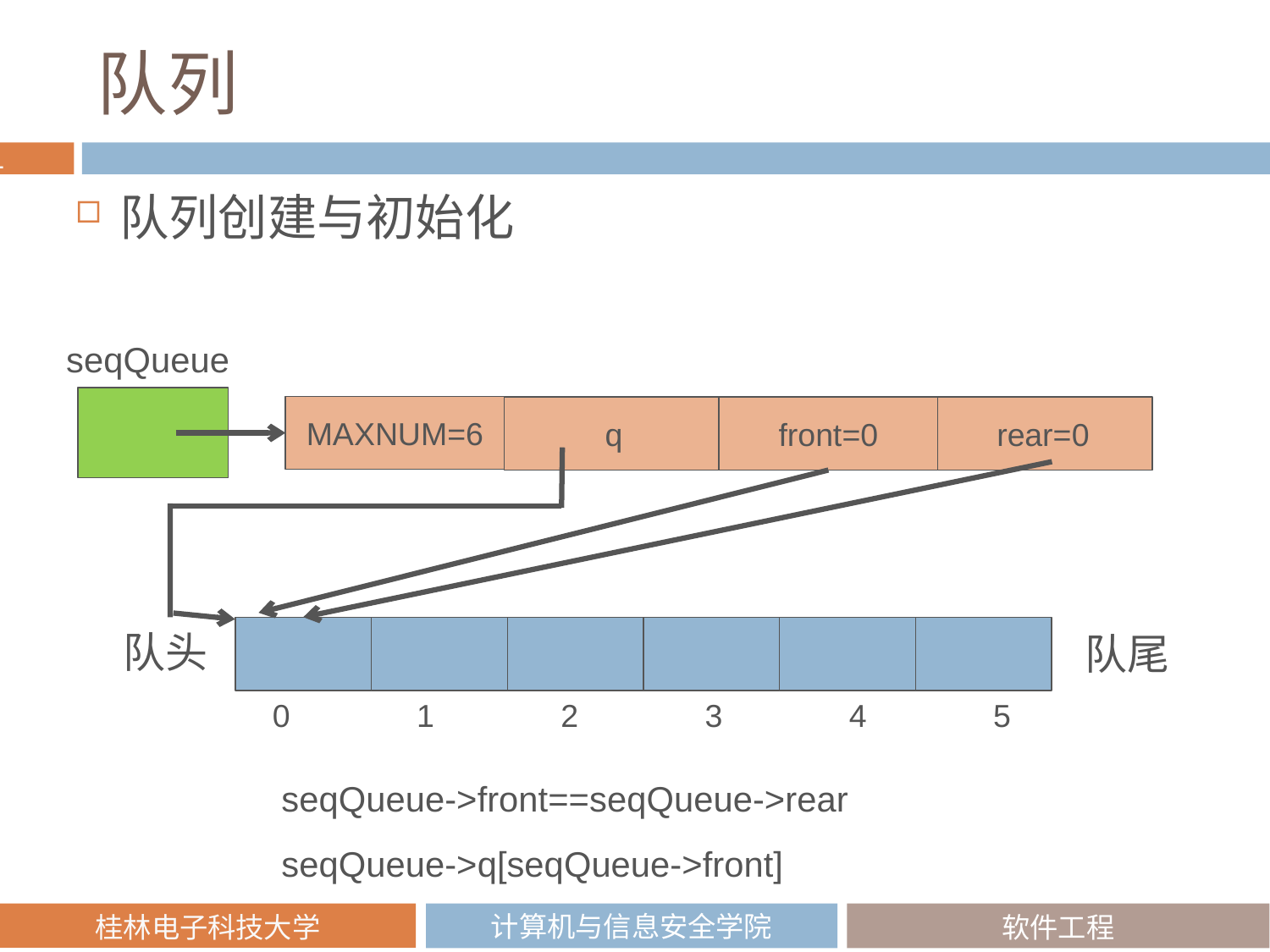

# 队列
队列创建与初始化
seqQueue

MAXNUM=6
front=0
q
rear=0
队头

队尾
0
1
2
3
4
5
seqQueue->front==seqQueue->rear
seqQueue->q[seqQueue->front]